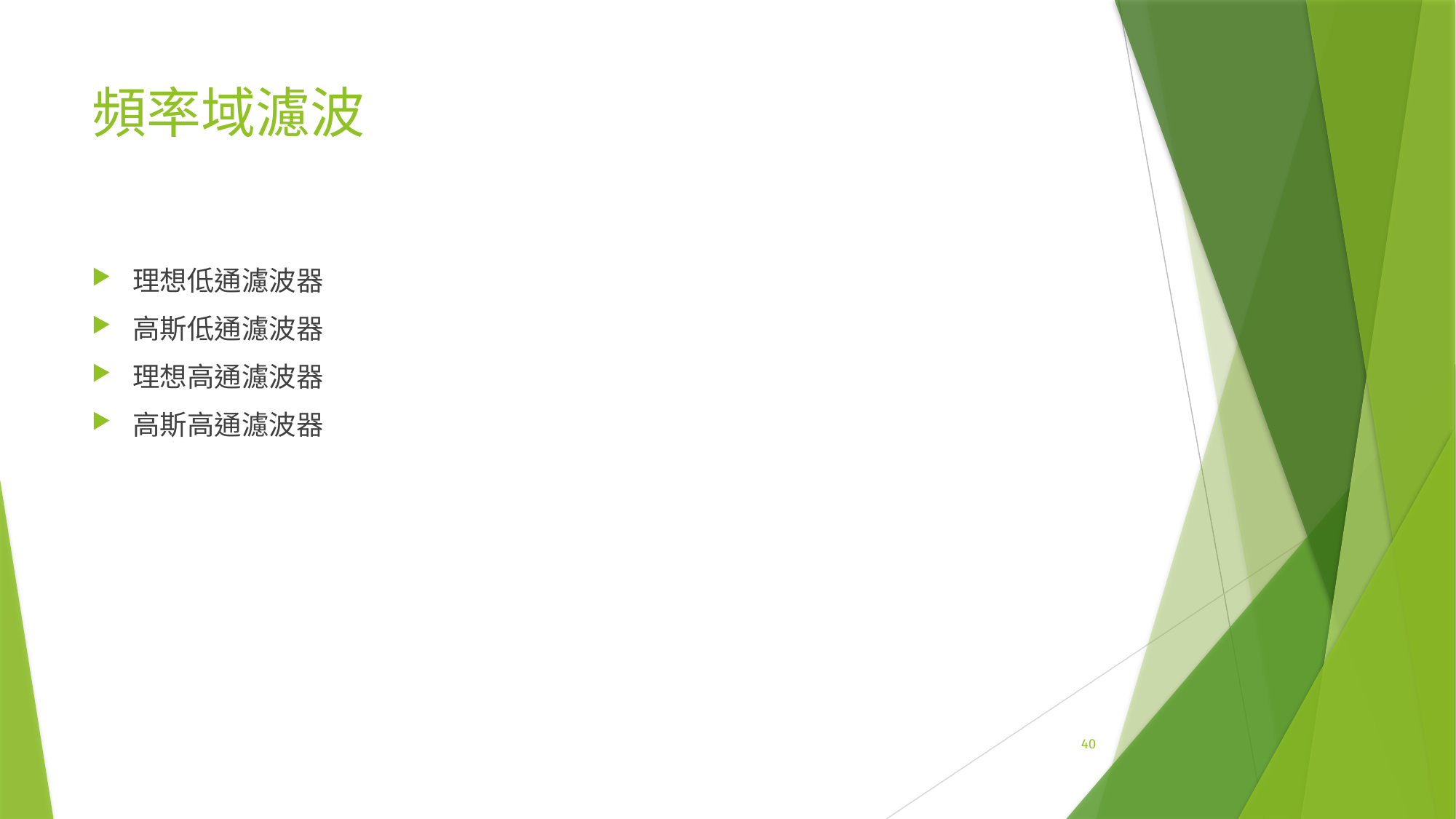

# 頻率域濾波
理想低通濾波器
高斯低通濾波器
理想高通濾波器
高斯高通濾波器

40